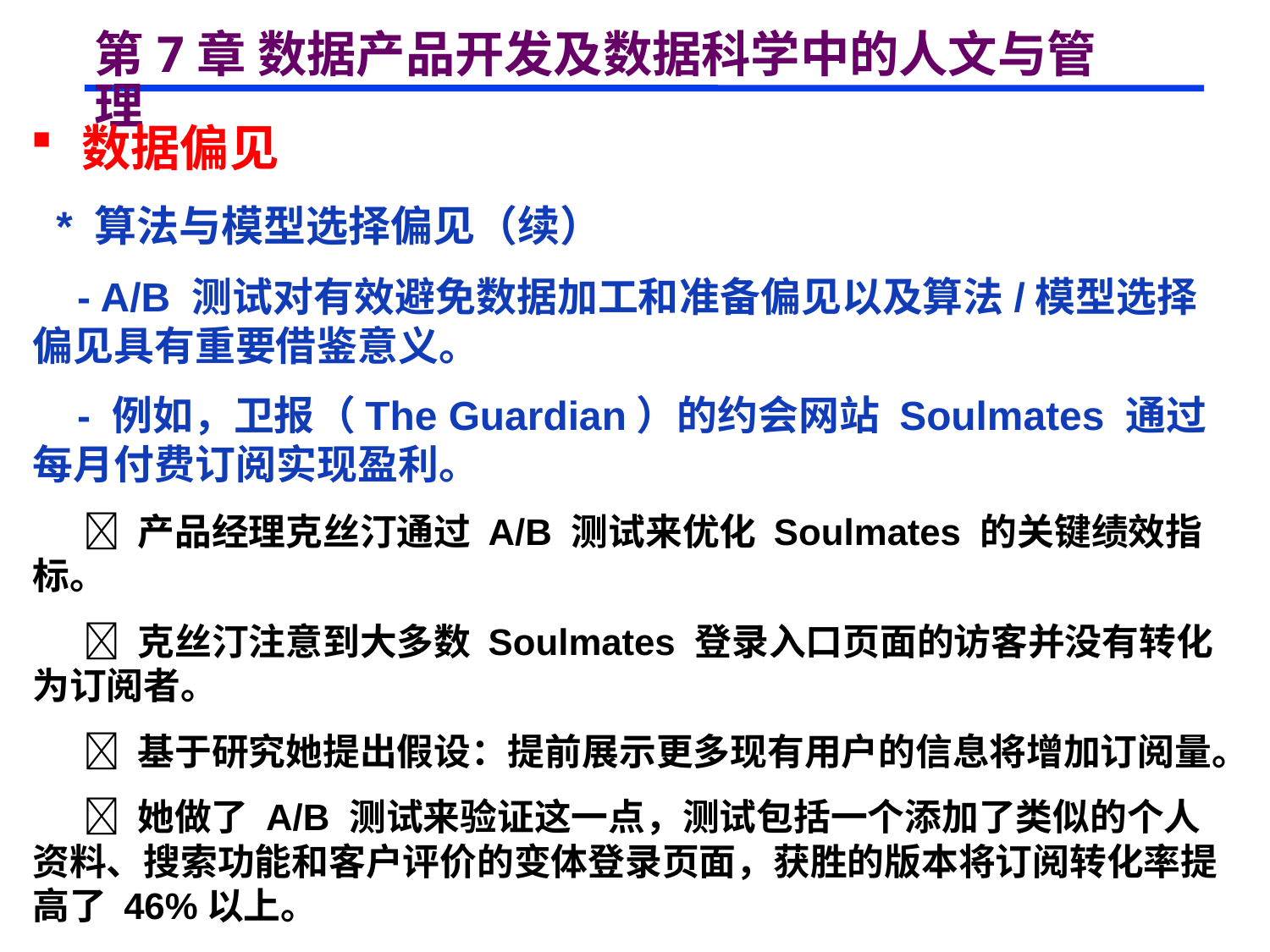

# 第7章 数据产品开发及数据科学中的人文与管理
 数据偏见
  * 算法与模型选择偏见（续）
    - A/B 测试对有效避免数据加工和准备偏见以及算法/模型选择偏见具有重要借鉴意义。
    - 例如，卫报（The Guardian）的约会网站 Soulmates 通过每月付费订阅实现盈利。
      • 产品经理克丝汀通过 A/B 测试来优化 Soulmates 的关键绩效指标。
      • 克丝汀注意到大多数 Soulmates 登录入口页面的访客并没有转化为订阅者。
      • 基于研究她提出假设：提前展示更多现有用户的信息将增加订阅量。
      • 她做了 A/B 测试来验证这一点，测试包括一个添加了类似的个人资料、搜索功能和客户评价的变体登录页面，获胜的版本将订阅转化率提高了 46%以上。